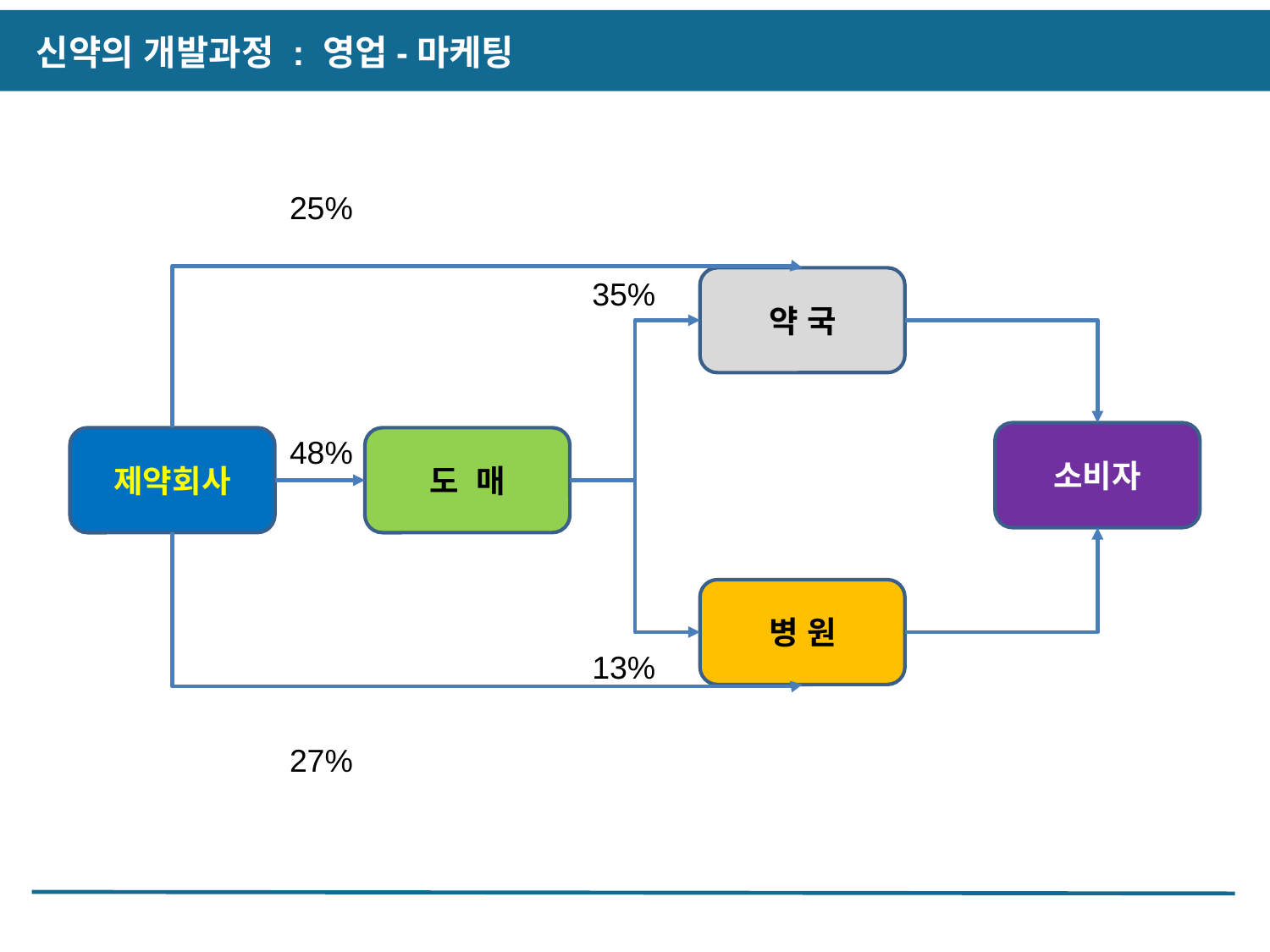

신약의 개발과정 : 영업-마케팅
25%
35%
약 국
소비자
48%
제약회사
도  매
병 원
13%
27%